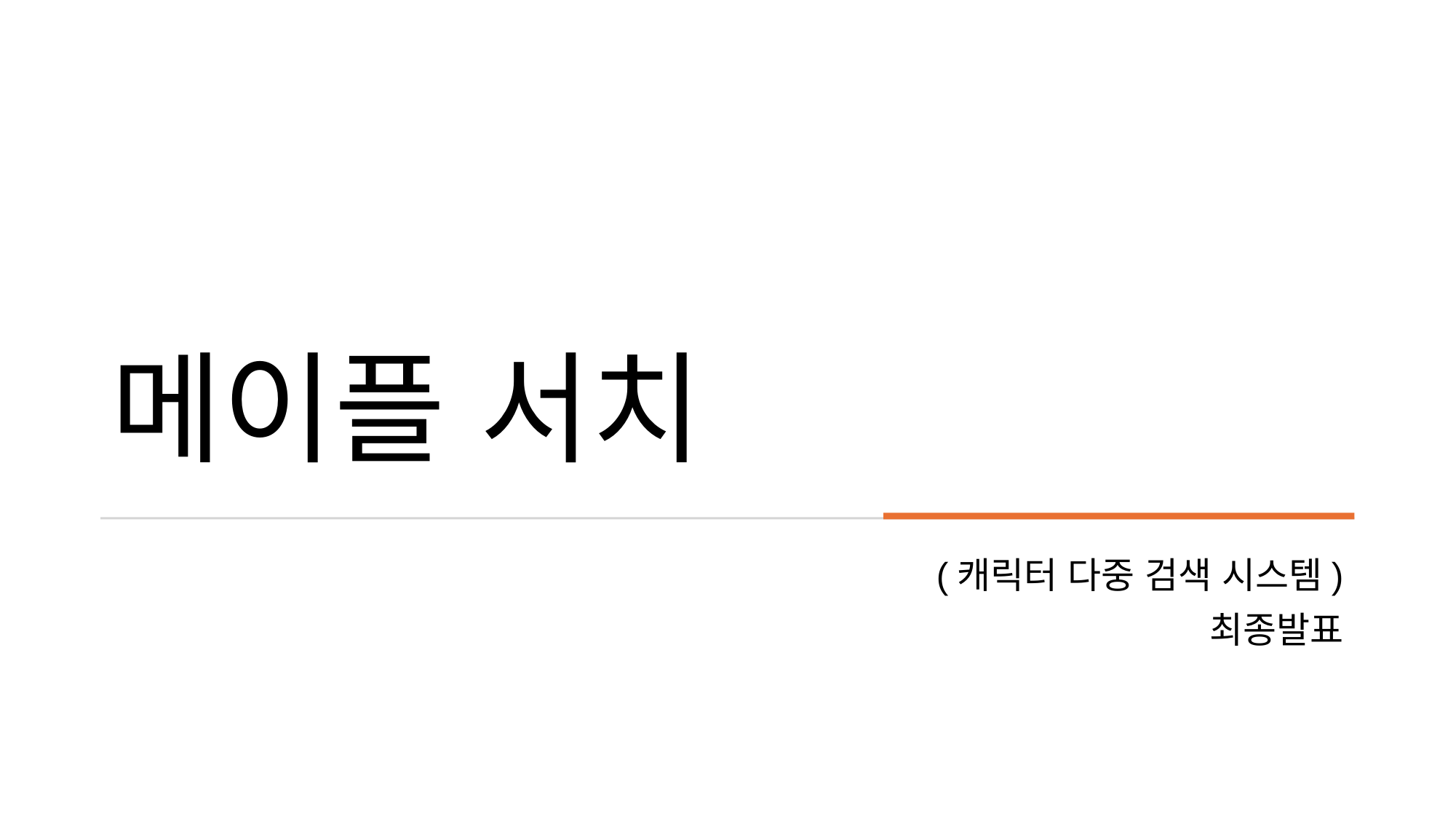

# 메이플 서치

(캐릭터 다중 검색 시스템)
최종발표